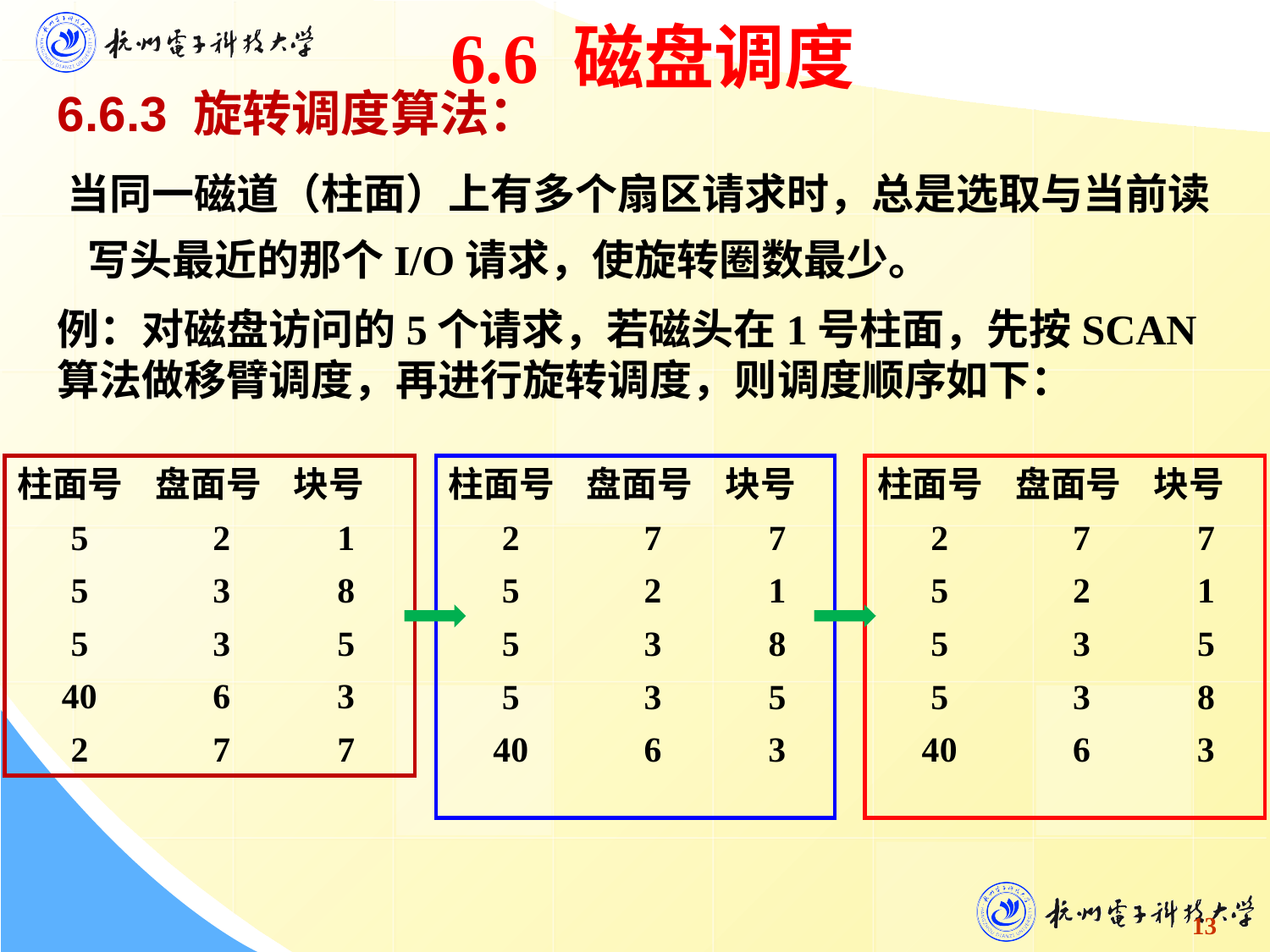

6.6 磁盘调度
6.6.3 旋转调度算法：
当同一磁道（柱面）上有多个扇区请求时，总是选取与当前读写头最近的那个I/O请求，使旋转圈数最少。
例：对磁盘访问的5个请求，若磁头在1号柱面，先按SCAN算法做移臂调度，再进行旋转调度，则调度顺序如下：
柱面号    盘面号    块号
      5              2            1
      5              3            8
      5              3            5
     40             6            3
      2              7            7
柱面号    盘面号    块号
      2              7            7
      5              2            1
      5              3            8
      5              3            5
     40             6            3
柱面号    盘面号    块号
      2              7            7
      5              2            1
      5              3            5
      5              3            8
     40             6            3

13